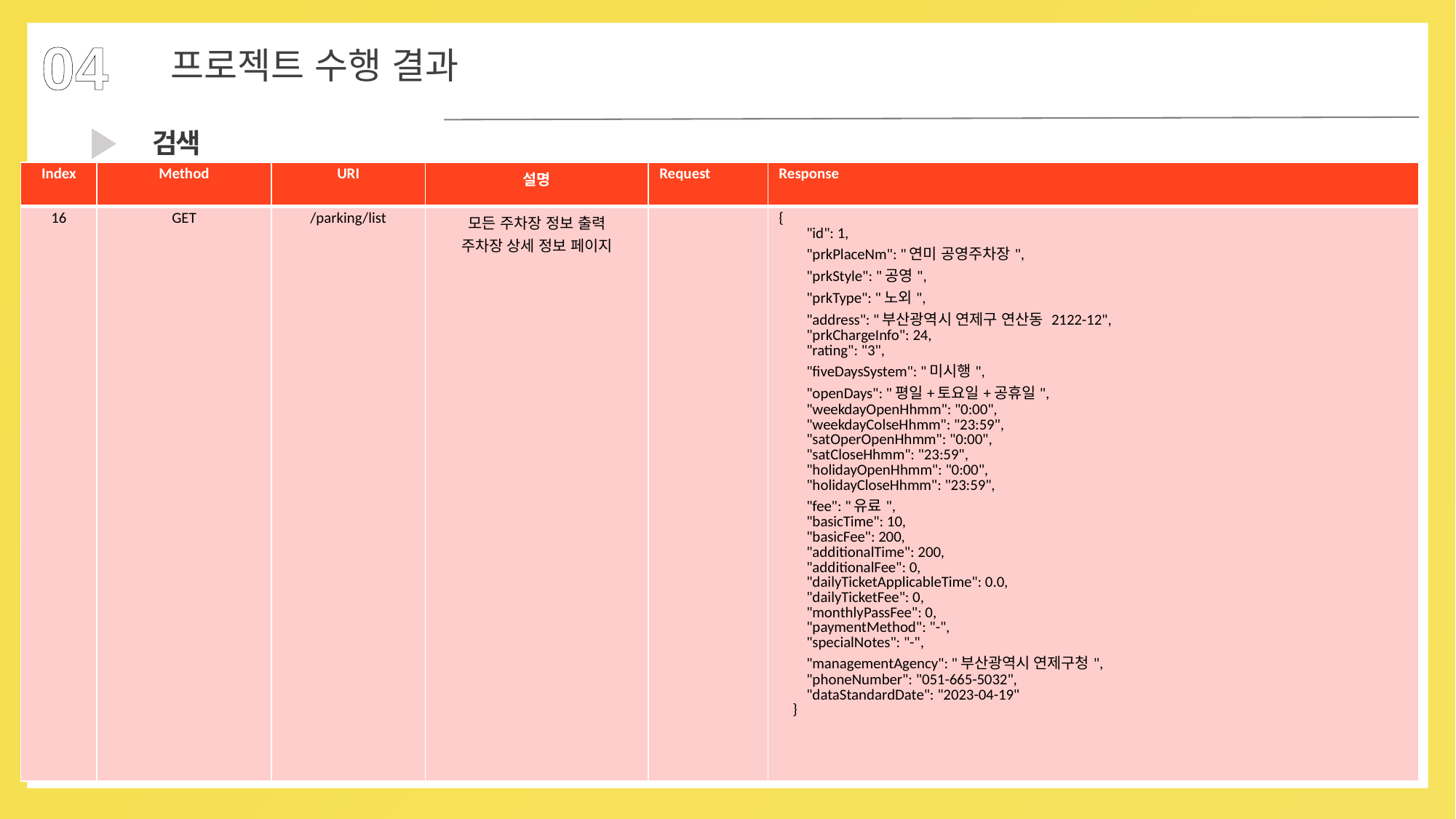

04
프로젝트 수행 결과
▶
검색
| Index | Method | URI | 설명 | Request | Response |
| --- | --- | --- | --- | --- | --- |
| 16 | GET | /parking/list | 모든 주차장 정보 출력 주차장 상세 정보 페이지 |  | {         "id": 1,         "prkPlaceNm": "연미 공영주차장",         "prkStyle": "공영",         "prkType": "노외",         "address": "부산광역시 연제구 연산동 2122-12",         "prkChargeInfo": 24,         "rating": "3",         "fiveDaysSystem": "미시행",         "openDays": "평일+토요일+공휴일",         "weekdayOpenHhmm": "0:00",         "weekdayColseHhmm": "23:59",         "satOperOpenHhmm": "0:00",         "satCloseHhmm": "23:59",         "holidayOpenHhmm": "0:00",         "holidayCloseHhmm": "23:59",         "fee": "유료",         "basicTime": 10,         "basicFee": 200,         "additionalTime": 200,         "additionalFee": 0,         "dailyTicketApplicableTime": 0.0,         "dailyTicketFee": 0,         "monthlyPassFee": 0,         "paymentMethod": "-",         "specialNotes": "-",         "managementAgency": "부산광역시 연제구청",         "phoneNumber": "051-665-5032",         "dataStandardDate": "2023-04-19"     } |